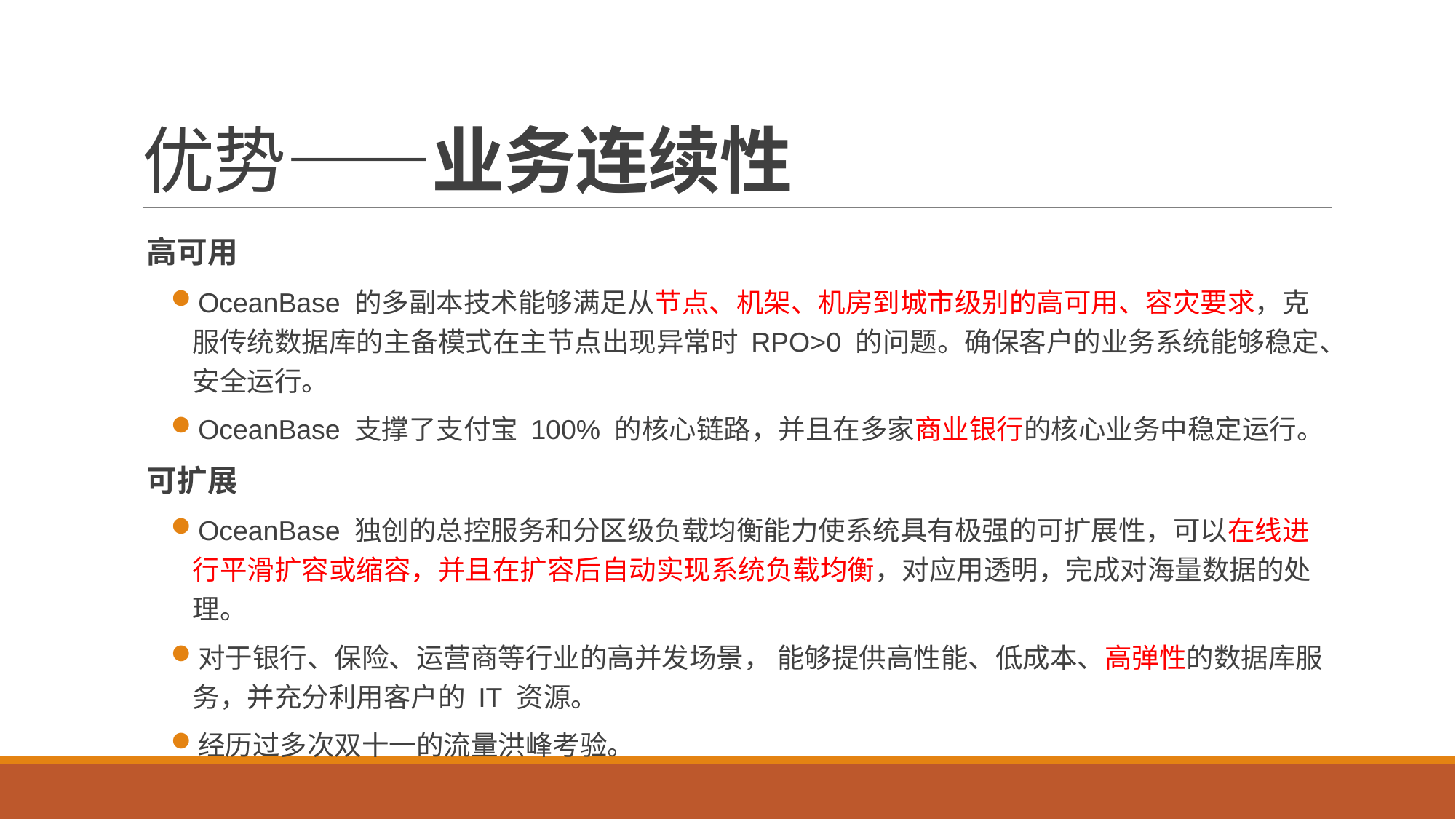

# 优势——业务连续性
高可用
OceanBase 的多副本技术能够满足从节点、机架、机房到城市级别的高可用、容灾要求，克服传统数据库的主备模式在主节点出现异常时 RPO>0 的问题。确保客户的业务系统能够稳定、安全运行。
OceanBase 支撑了支付宝 100% 的核心链路，并且在多家商业银行的核心业务中稳定运行。
可扩展
OceanBase 独创的总控服务和分区级负载均衡能力使系统具有极强的可扩展性，可以在线进行平滑扩容或缩容，并且在扩容后自动实现系统负载均衡，对应用透明，完成对海量数据的处理。
对于银行、保险、运营商等行业的高并发场景， 能够提供高性能、低成本、高弹性的数据库服务，并充分利用客户的 IT 资源。
经历过多次双十一的流量洪峰考验。